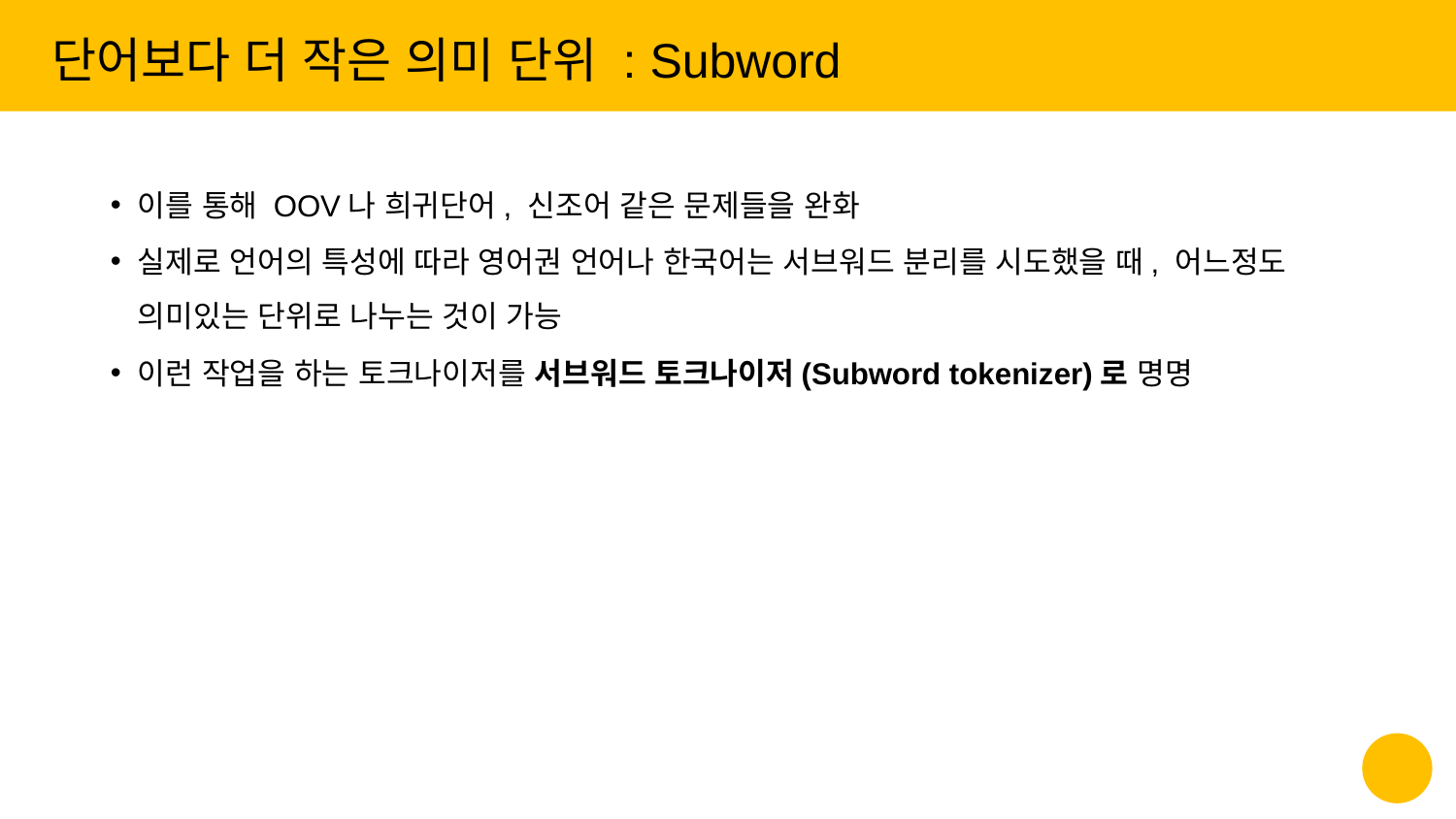

단어보다 더 작은 의미 단위 : Subword
이를 통해 OOV나 희귀단어, 신조어 같은 문제들을 완화
실제로 언어의 특성에 따라 영어권 언어나 한국어는 서브워드 분리를 시도했을 때, 어느정도 의미있는 단위로 나누는 것이 가능
이런 작업을 하는 토크나이저를 서브워드 토크나이저(Subword tokenizer)로 명명
41